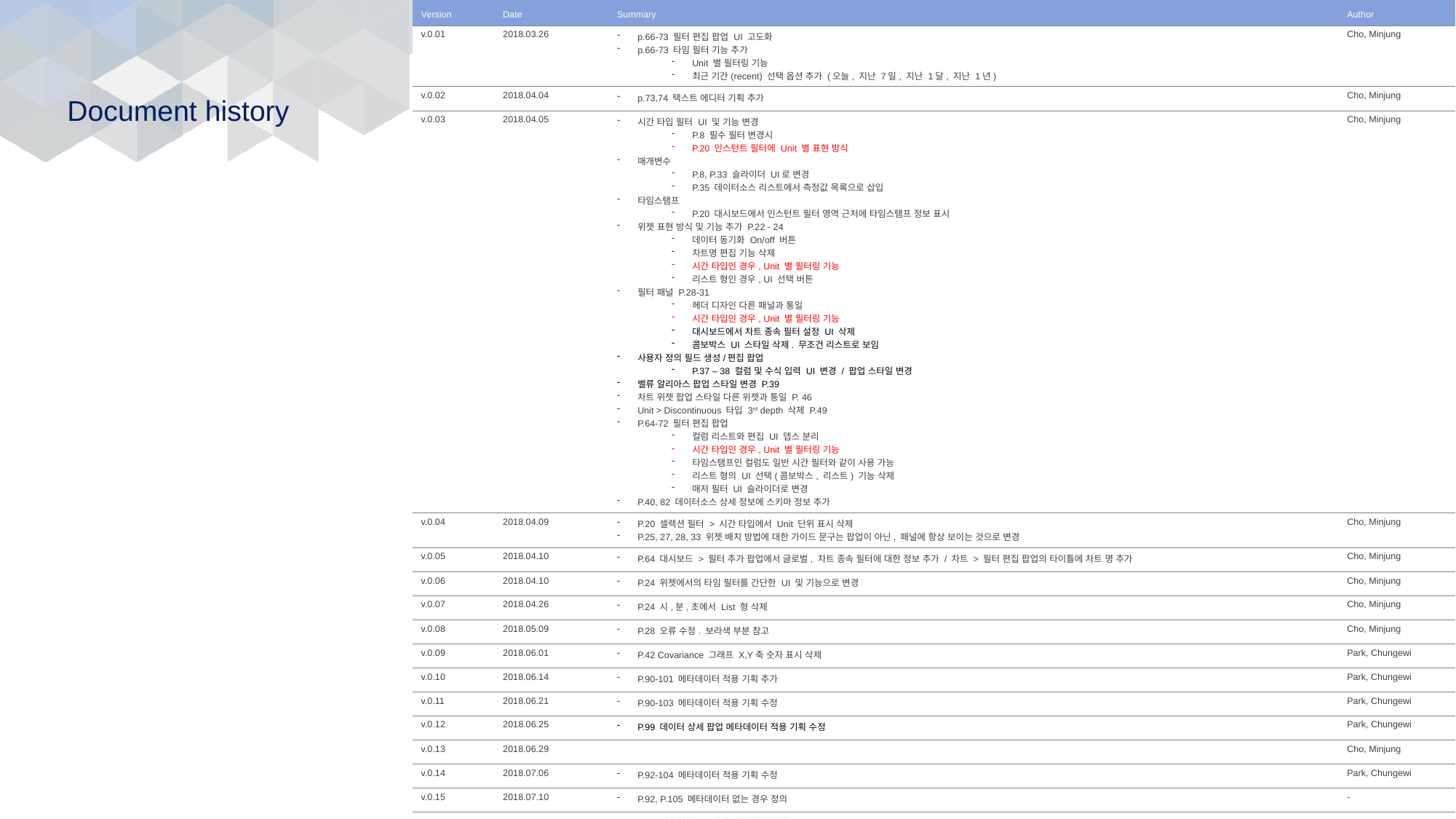

| Version | Date | Summary | Author |
| --- | --- | --- | --- |
| v.0.01 | 2018.03.26 | p.66-73 필터 편집 팝업 UI 고도화 p.66-73 타임 필터 기능 추가 Unit 별 필터링 기능 최근 기간(recent) 선택 옵션 추가 (오늘, 지난 7일, 지난 1달, 지난 1년) | Cho, Minjung |
| v.0.02 | 2018.04.04 | p.73,74 텍스트 에디터 기획 추가 | Cho, Minjung |
| v.0.03 | 2018.04.05 | 시간 타입 필터 UI 및 기능 변경 P.8 필수 필터 변경시 P.20 인스턴트 필터에 Unit 별 표현 방식 매개변수 P.8, P.33 슬라이더 UI로 변경 P.35 데이터소스 리스트에서 측정값 목록으로 삽입 타임스탬프 P.20 대시보드에서 인스턴트 필터 영역 근처에 타임스탬프 정보 표시 위젯 표현 방식 및 기능 추가 P.22 - 24 데이터 동기화 On/off 버튼 차트명 편집 기능 삭제 시간 타입인 경우, Unit 별 필터링 기능 리스트 형인 경우, UI 선택 버튼 필터 패널 P.28-31 헤더 디자인 다른 패널과 통일 시간 타입인 경우, Unit 별 필터링 기능 대시보드에서 차트 종속 필터 설정 UI 삭제 콤보박스 UI 스타일 삭제. 무조건 리스트로 보임 사용자 정의 필드 생성/편집 팝업 P.37 – 38 컬럼 및 수식 입력 UI 변경 / 팝업 스타일 변경 벨류 알리아스 팝업 스타일 변경 P.39 차트 위젯 팝업 스타일 다른 위젯과 통일 P. 46 Unit > Discontinuous 타입 3rd depth 삭제 P.49 P.64-72 필터 편집 팝업 컬럼 리스트와 편집 UI 뎁스 분리 시간 타입인 경우, Unit 별 필터링 기능 타임스탬프인 컬럼도 일반 시간 필터와 같이 사용 가능 리스트 형의 UI 선택(콤보박스, 리스트) 기능 삭제 매저 필터 UI 슬라이더로 변경 P.40, 82 데이터소스 상세 정보에 스키마 정보 추가 | Cho, Minjung |
| v.0.04 | 2018.04.09 | P.20 셀렉션 필터 > 시간 타입에서 Unit 단위 표시 삭제 P.25, 27, 28, 33 위젯 배치 방법에 대한 가이드 문구는 팝업이 아닌, 패널에 항상 보이는 것으로 변경 | Cho, Minjung |
| v.0.05 | 2018.04.10 | P.64 대시보드 > 필터 추가 팝업에서 글로벌, 차트 종속 필터에 대한 정보 추가 / 차트 > 필터 편집 팝업의 타이틀에 차트 명 추가 | Cho, Minjung |
| v.0.06 | 2018.04.10 | P.24 위젯에서의 타임 필터를 간단한 UI 및 기능으로 변경 | Cho, Minjung |
| v.0.07 | 2018.04.26 | P.24 시,분,초에서 List 형 삭제 | Cho, Minjung |
| v.0.08 | 2018.05.09 | P.28 오류 수정. 보라색 부분 참고 | Cho, Minjung |
| v.0.09 | 2018.06.01 | P.42 Covariance 그래프 X,Y축 숫자 표시 삭제 | Park, Chungewi |
| v.0.10 | 2018.06.14 | P.90-101 메타데이터 적용 기획 추가 | Park, Chungewi |
| v.0.11 | 2018.06.21 | P.90-103 메타데이터 적용 기획 수정 | Park, Chungewi |
| v.0.12 | 2018.06.25 | P.99 데이터 상세 팝업 메타데이터 적용 기획 수정 | Park, Chungewi |
| v.0.13 | 2018.06.29 |  | Cho, Minjung |
| v.0.14 | 2018.07.06 | P.92-104 메타데이터 적용 기획 수정 | Park, Chungewi |
| v.0.15 | 2018.07.10 | P.92, P.105 메타데이터 없는 경우 정의 | - |
| - | - | P.106 데이터 소스 상세 새창 팝업 추가 | - |
| v.0.16 | 2018.17 | P.30, 35, 59 데이터소스 동기화 기획 추가 | Cho, Minjung |
# Document history